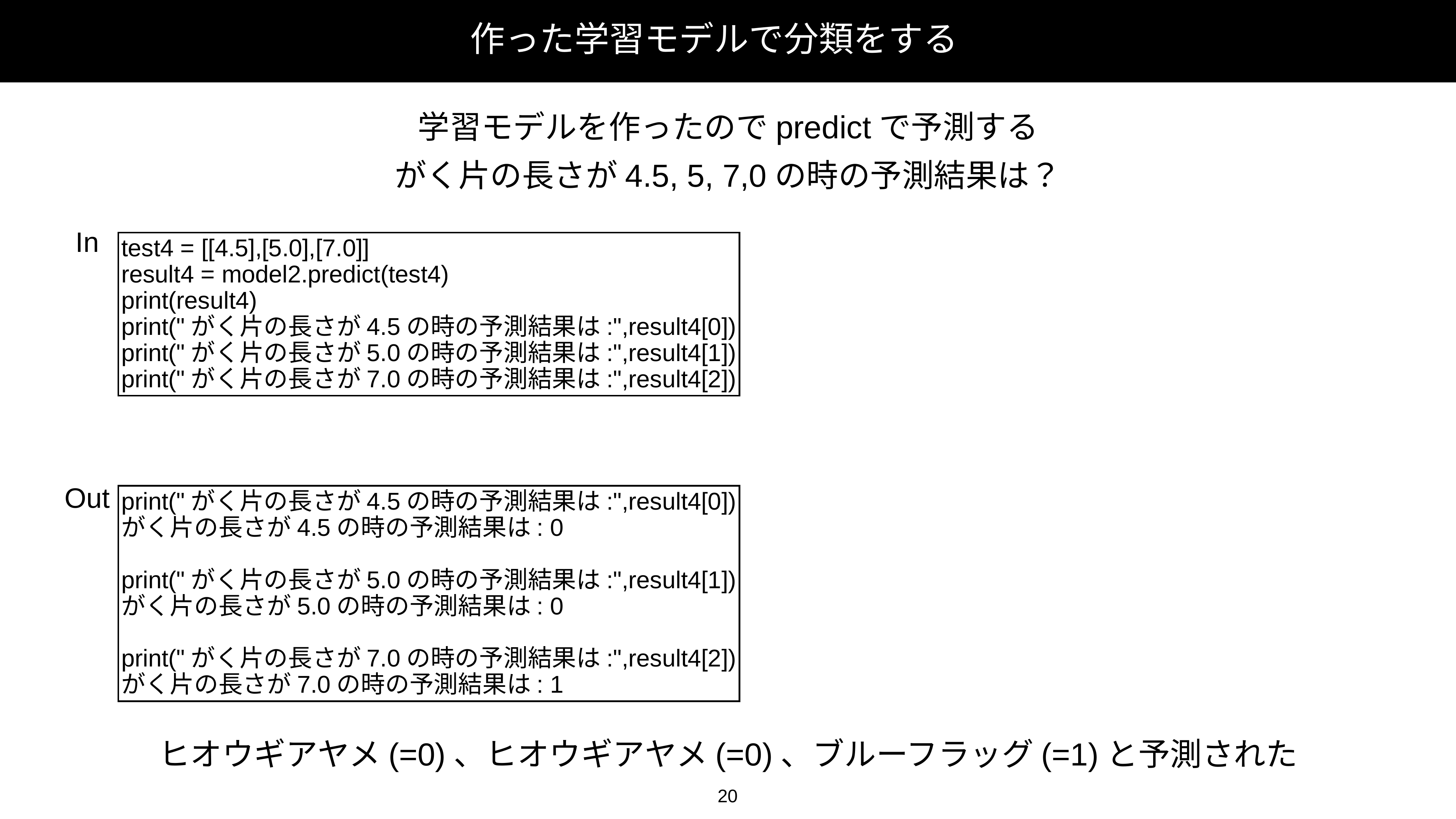

作った学習モデルで分類をする
学習モデルを作ったのでpredictで予測する
がく片の長さが4.5, 5, 7,0の時の予測結果は？
In
test4 = [[4.5],[5.0],[7.0]]
result4 = model2.predict(test4)
print(result4)
print("がく片の長さが4.5の時の予測結果は:",result4[0])
print("がく片の長さが5.0の時の予測結果は:",result4[1])
print("がく片の長さが7.0の時の予測結果は:",result4[2])
Out
print("がく片の長さが4.5の時の予測結果は:",result4[0])
がく片の長さが4.5の時の予測結果は: 0

print("がく片の長さが5.0の時の予測結果は:",result4[1])
がく片の長さが5.0の時の予測結果は: 0

print("がく片の長さが7.0の時の予測結果は:",result4[2])
がく片の長さが7.0の時の予測結果は: 1
ヒオウギアヤメ(=0)、ヒオウギアヤメ(=0)、ブルーフラッグ(=1)と予測された
20